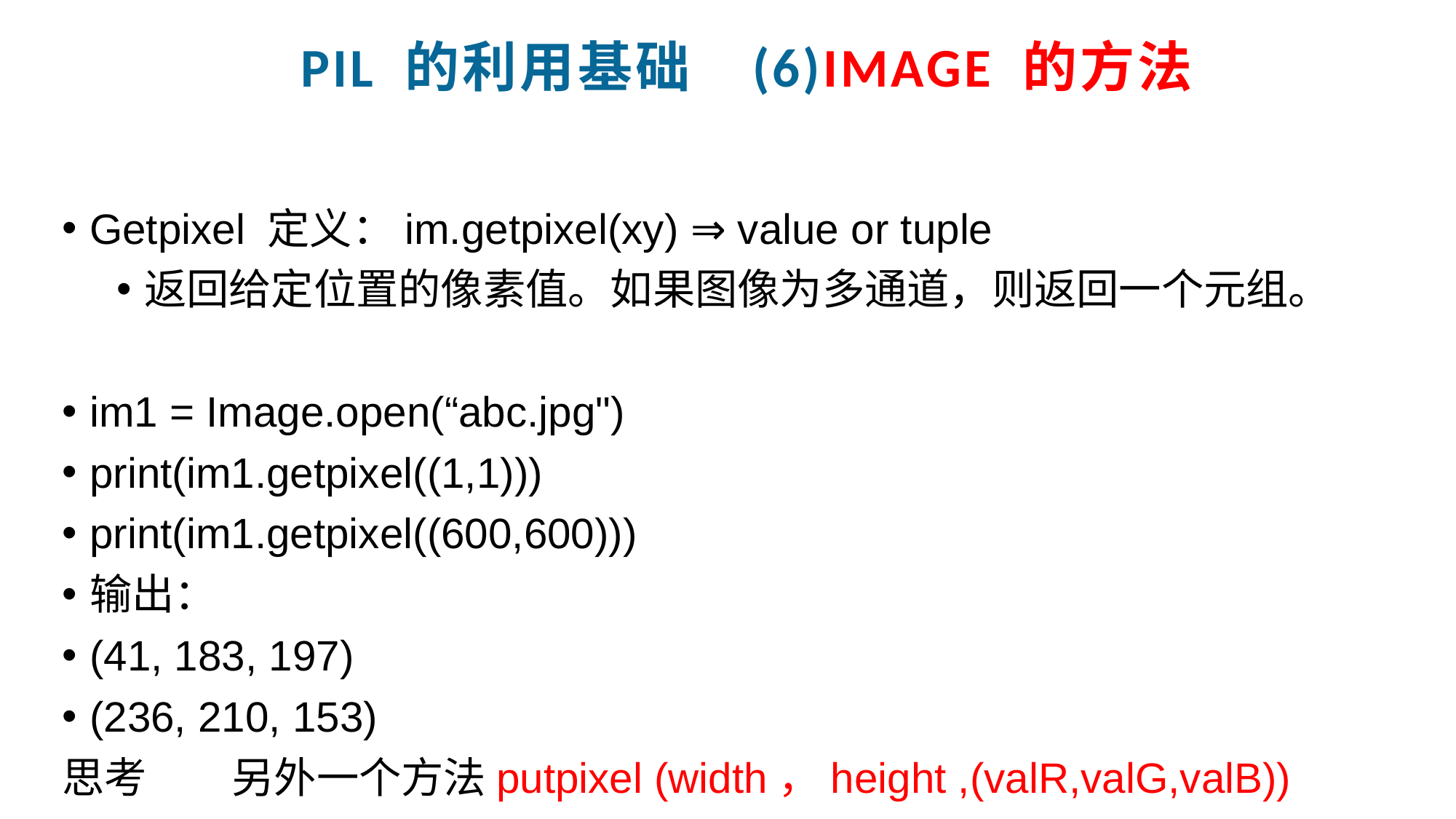

PIL 的利用基础   (6)image 的方法
Getpixel 定义：im.getpixel(xy) ⇒ value or tuple
返回给定位置的像素值。如果图像为多通道，则返回一个元组。

im1 = Image.open(“abc.jpg")
print(im1.getpixel((1,1)))
print(im1.getpixel((600,600)))
输出：
(41, 183, 197)
(236, 210, 153)
思考　　另外一个方法putpixel (width，height ,(valR,valG,valB))